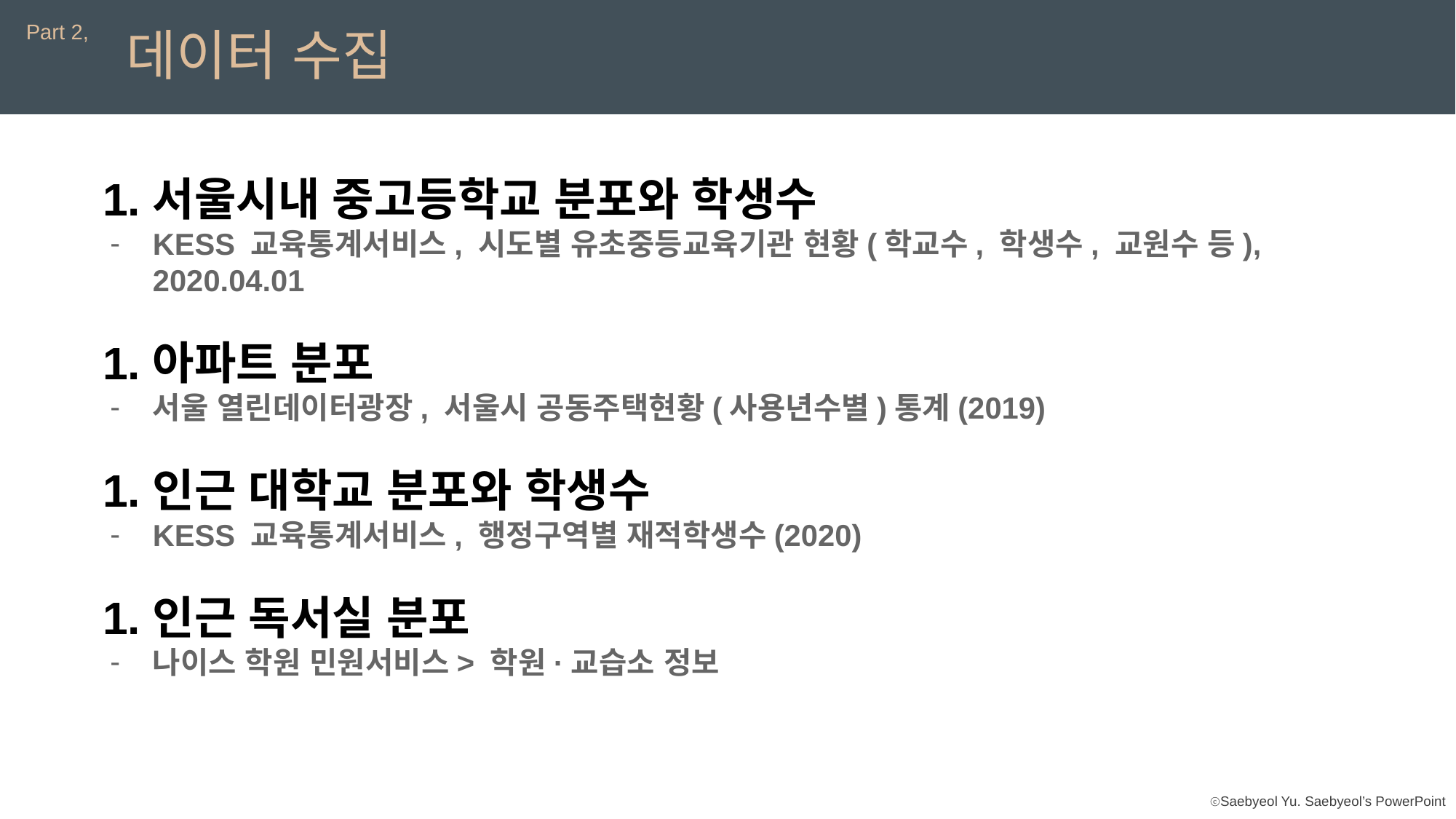

Part 2,
데이터 수집

서울시내 중고등학교 분포와 학생수
KESS 교육통계서비스, 시도별 유초중등교육기관 현황(학교수, 학생수, 교원수 등), 2020.04.01

아파트 분포
서울 열린데이터광장, 서울시 공동주택현황(사용년수별)통계(2019)

인근 대학교 분포와 학생수
KESS 교육통계서비스, 행정구역별 재적학생수(2020)

인근 독서실 분포
나이스 학원 민원서비스> 학원·교습소 정보